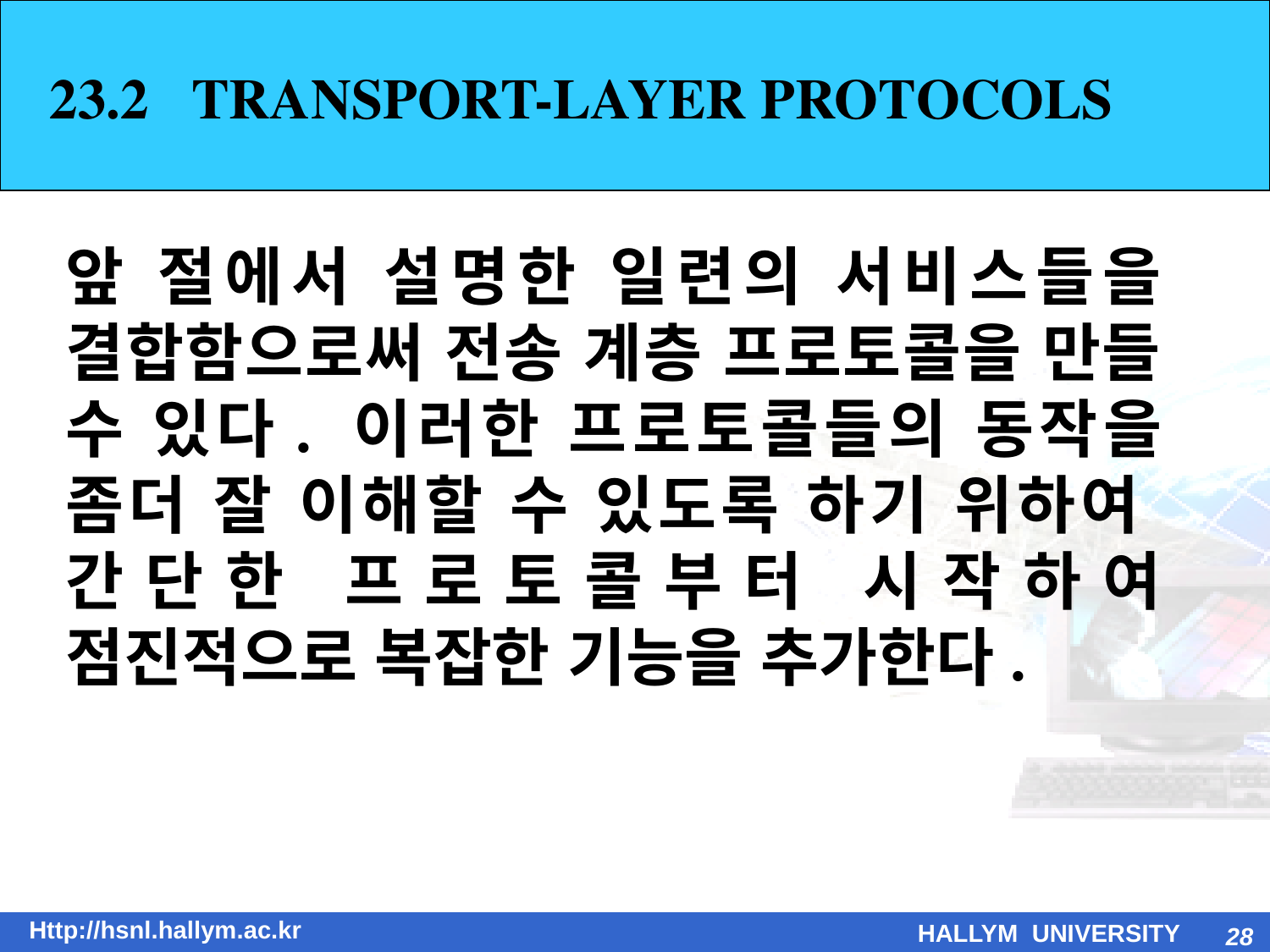

23.2   TRANSPORT-LAYER PROTOCOLS

앞 절에서 설명한 일련의 서비스들을 결합함으로써 전송 계층 프로토콜을 만들 수 있다. 이러한 프로토콜들의 동작을 좀더 잘 이해할 수 있도록 하기 위하여  간단한 프로토콜부터 시작하여 점진적으로 복잡한 기능을 추가한다.

28